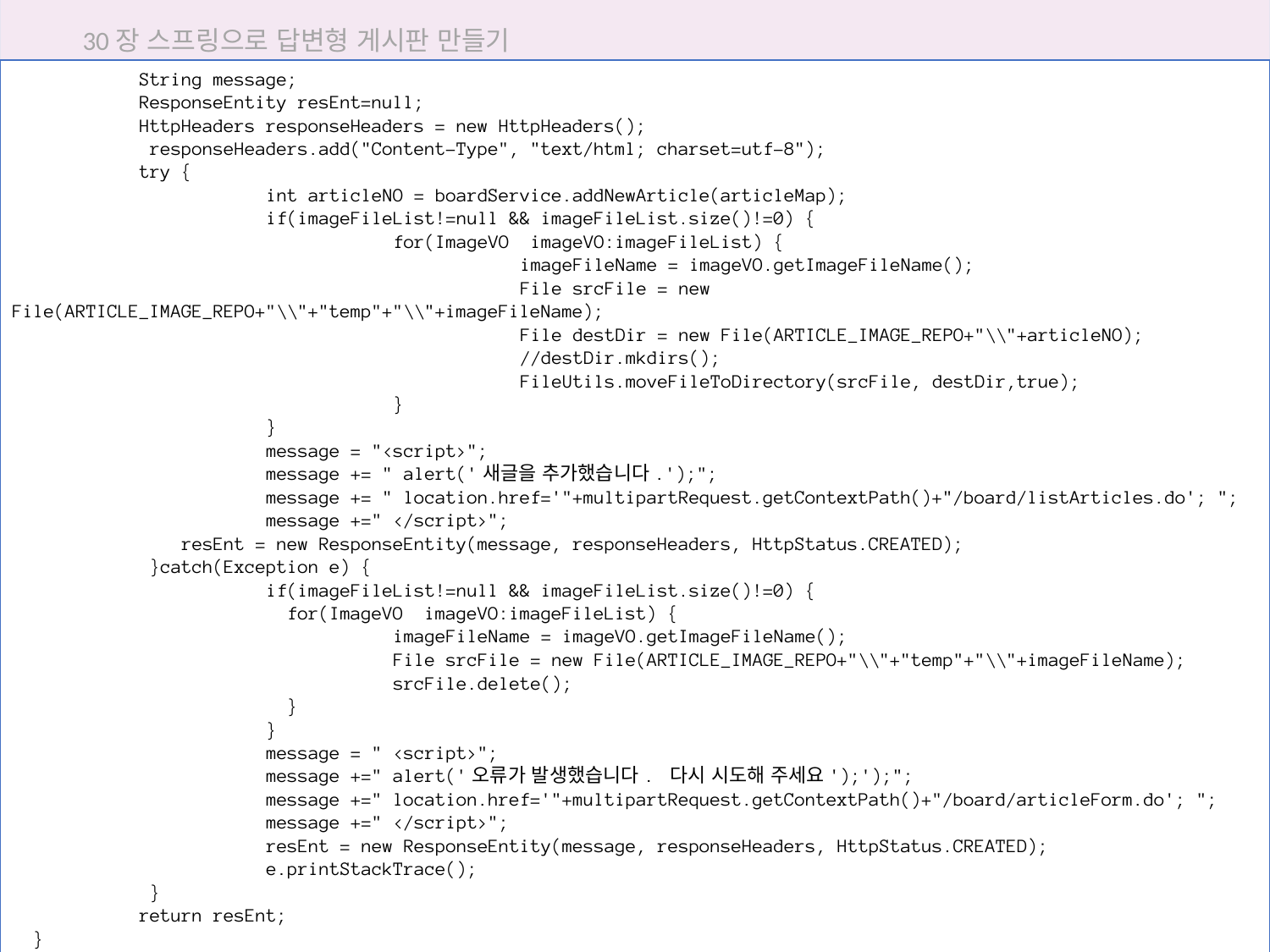

30장 스프링으로 답변형 게시판 만들기
	String message;
	ResponseEntity resEnt=null;
	HttpHeaders responseHeaders = new HttpHeaders();
             responseHeaders.add("Content-Type", "text/html; charset=utf-8");
	try {
		int articleNO = boardService.addNewArticle(articleMap);
		if(imageFileList!=null && imageFileList.size()!=0) {
			for(ImageVO  imageVO:imageFileList) {
				imageFileName = imageVO.getImageFileName();
				File srcFile = new File(ARTICLE_IMAGE_REPO+"\\"+"temp"+"\\"+imageFileName);
				File destDir = new File(ARTICLE_IMAGE_REPO+"\\"+articleNO);
				//destDir.mkdirs();
				FileUtils.moveFileToDirectory(srcFile, destDir,true);
			}
		}
		message = "<script>";
		message += " alert('새글을 추가했습니다.');";
		message += " location.href='"+multipartRequest.getContextPath()+"/board/listArticles.do'; ";
		message +=" </script>";
       	    resEnt = new ResponseEntity(message, responseHeaders, HttpStatus.CREATED);
	 }catch(Exception e) {
		if(imageFileList!=null && imageFileList.size()!=0) {
		  for(ImageVO  imageVO:imageFileList) {
		  	imageFileName = imageVO.getImageFileName();
			File srcFile = new File(ARTICLE_IMAGE_REPO+"\\"+"temp"+"\\"+imageFileName);
		 	srcFile.delete();
		  }
		}
		message = " <script>";
		message +=" alert('오류가 발생했습니다. 다시 시도해 주세요');');";
		message +=" location.href='"+multipartRequest.getContextPath()+"/board/articleForm.do'; ";
		message +=" </script>";
		resEnt = new ResponseEntity(message, responseHeaders, HttpStatus.CREATED);
		e.printStackTrace();
	 }
	return resEnt;
  }
30.5 새 글 추가하기